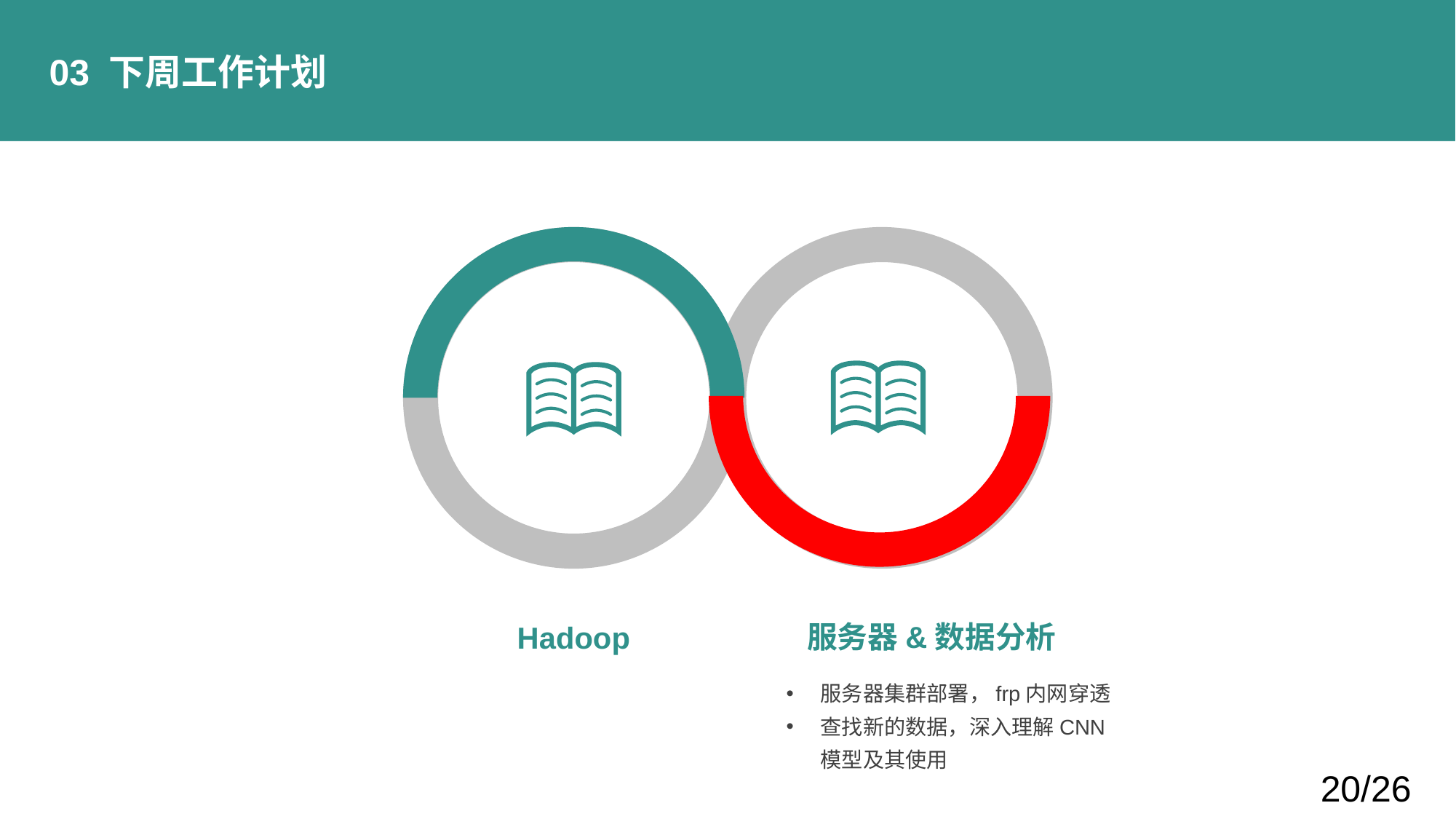

03 下周工作计划

服务器&数据分析
Hadoop
服务器集群部署，frp内网穿透
查找新的数据，深入理解CNN模型及其使用

20/26